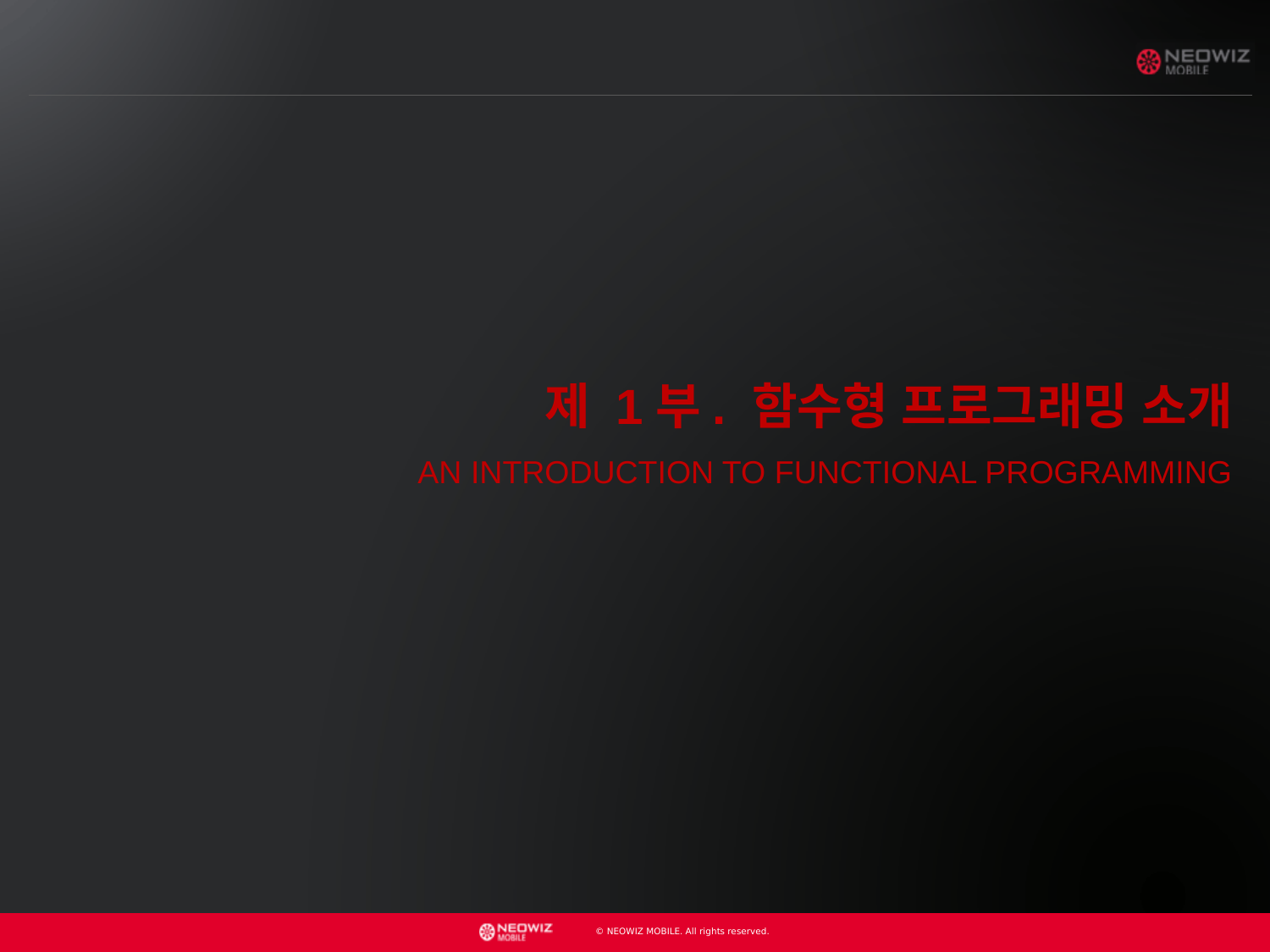

제 1부. 함수형 프로그래밍 소개
 An Introduction To Functional Programming